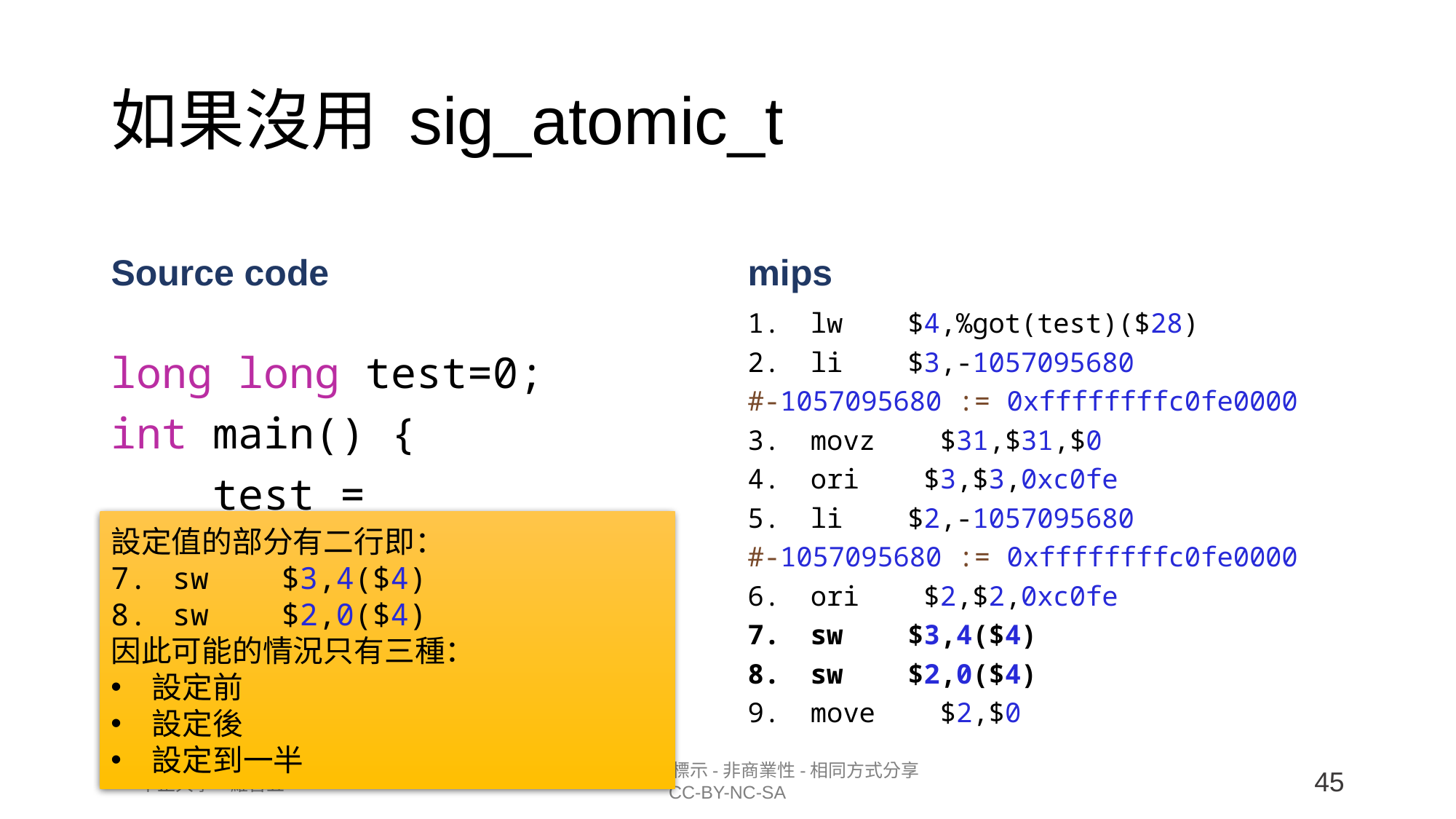

# 如果沒用 sig_atomic_t
Source code
mips
long long test=0;
int main() {
    test = 0xc0fec0fec0fec0fe;
}

lw    $4,%got(test)($28)
li    $3,-1057095680
#-1057095680 := 0xffffffffc0fe0000
movz    $31,$31,$0
ori    $3,$3,0xc0fe
li    $2,-1057095680
#-1057095680 := 0xffffffffc0fe0000
ori    $2,$2,0xc0fe
sw    $3,4($4)
sw    $2,0($4)
move    $2,$0
設定值的部分有二行即：
sw    $3,4($4)
sw    $2,0($4)
因此可能的情況只有三種：
設定前
設定後
設定到一半